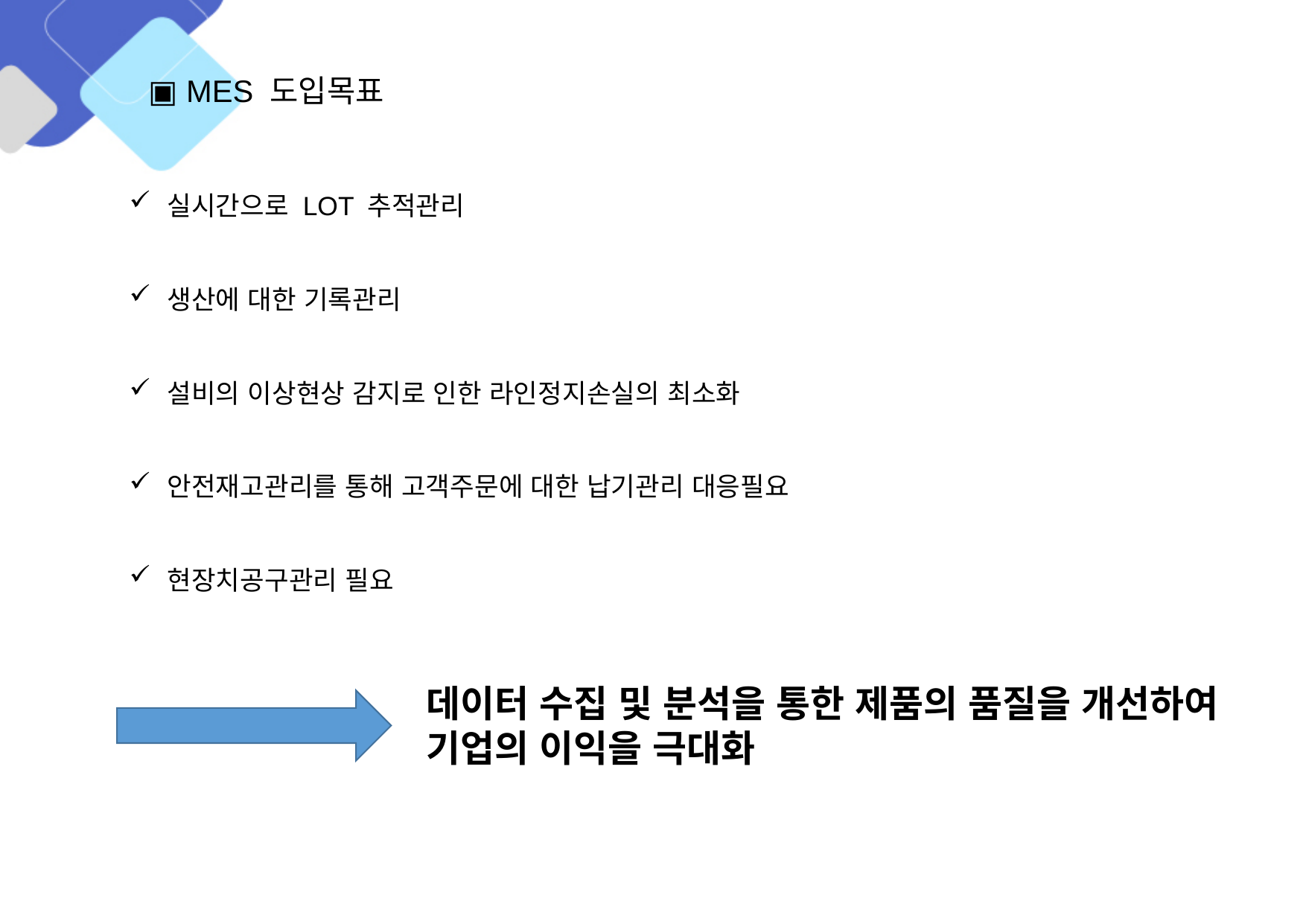

▣ MES 도입목표
실시간으로 LOT 추적관리

생산에 대한 기록관리

설비의 이상현상 감지로 인한 라인정지손실의 최소화

안전재고관리를 통해 고객주문에 대한 납기관리 대응필요

현장치공구관리 필요

데이터 수집 및 분석을 통한 제품의 품질을 개선하여
기업의 이익을 극대화